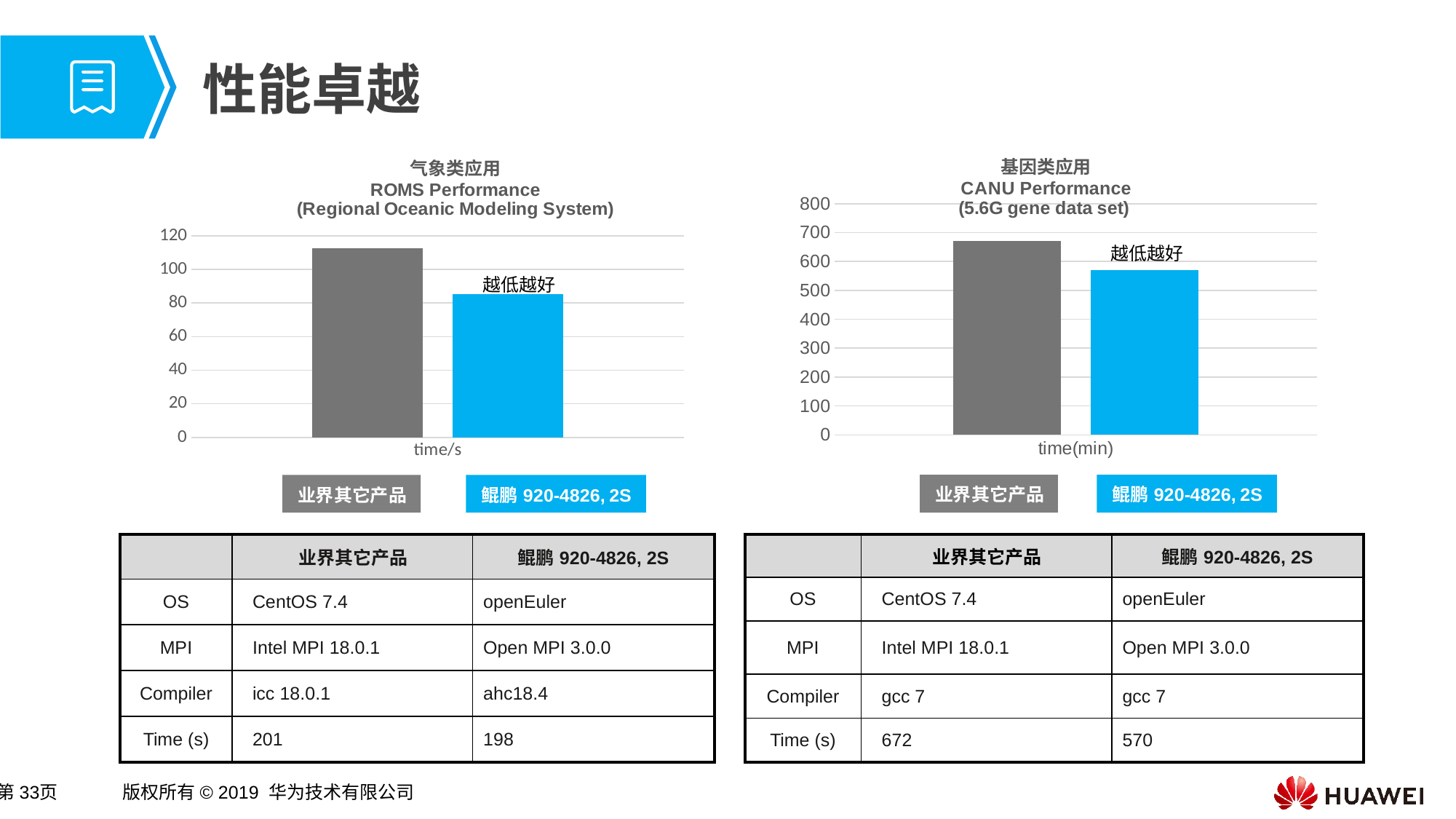

# 性能卓越

### Chart: 基因类应用
CANU Performance
(5.6G gene data set)

| Category | X86-Gold 6148 2p gcc 7.0 | Hi1620 2p gcc 7.0 |
|---|---|---|
| time(min) | 672.0 | 570.0 |

### Chart: 气象类应用
ROMS Performance
 (Regional Oceanic Modeling System)

| Category | X86-Gold 6148 2p icc/ifort | Hi1620 2p ahc18.4 |
|---|---|---|
| time/s | 112.75 | 85.148 |
越低越好
越低越好
|  | 业界其它产品 | 鲲鹏920-4826, 2S |
| --- | --- | --- |
| OS | CentOS 7.4 | openEuler |
| MPI | Intel MPI 18.0.1 | Open MPI 3.0.0 |
| Compiler | icc 18.0.1 | ahc18.4 |
| Time (s) | 201 | 198 |
|  | 业界其它产品 | 鲲鹏920-4826, 2S |
| --- | --- | --- |
| OS | CentOS 7.4 | openEuler |
| MPI | Intel MPI 18.0.1 | Open MPI 3.0.0 |
| Compiler | gcc 7 | gcc 7 |
| Time (s) | 672 | 570 |